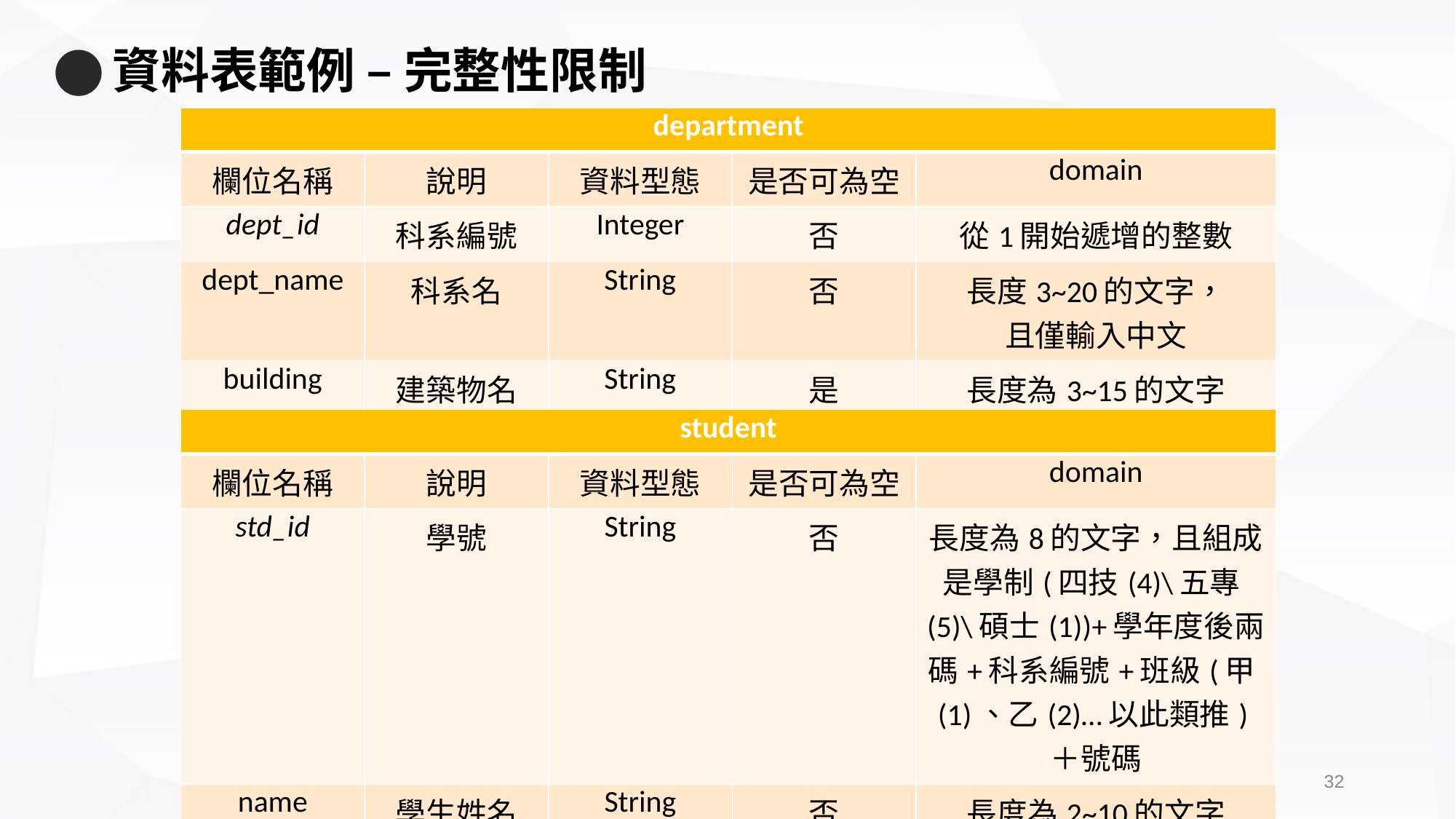

# 資料表範例 – 完整性限制
| department |  |  |  |  |
| --- | --- | --- | --- | --- |
| 欄位名稱 | 說明 | 資料型態 | 是否可為空 | domain |
| dept\_id | 科系編號 | Integer | 否 | 從1開始遞增的整數 |
| dept\_name | 科系名 | String | 否 | 長度3~20的文字， 且僅輸入中文 |
| building | 建築物名 | String | 是 | 長度為3~15的文字 |
| student |  |  |  |  |
| --- | --- | --- | --- | --- |
| 欄位名稱 | 說明 | 資料型態 | 是否可為空 | domain |
| std\_id | 學號 | String | 否 | 長度為8的文字，且組成是學制(四技(4)\五專(5)\碩士(1))+學年度後兩碼+科系編號+班級(甲(1)、乙(2)…以此類推)＋號碼 |
| name | 學生姓名 | String | 否 | 長度為2~10的文字 |
| dept\_id | 科系編號 | Integer | 否 | 參考department的dept\_id |
32